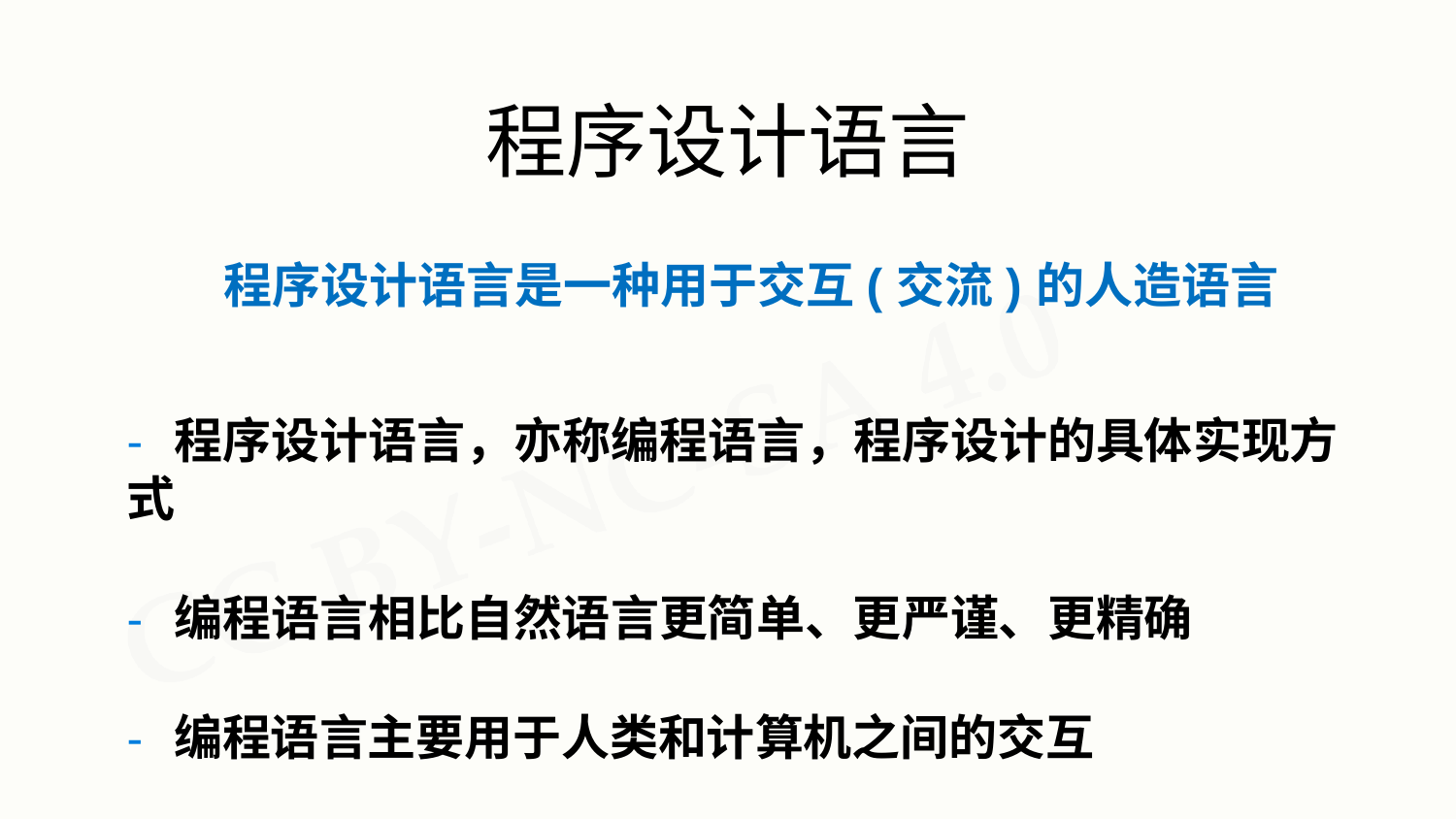

# 程序设计语言
程序设计语言是一种用于交互(交流)的人造语言

- 程序设计语言，亦称编程语言，程序设计的具体实现方式

- 编程语言相比自然语言更简单、更严谨、更精确

- 编程语言主要用于人类和计算机之间的交互